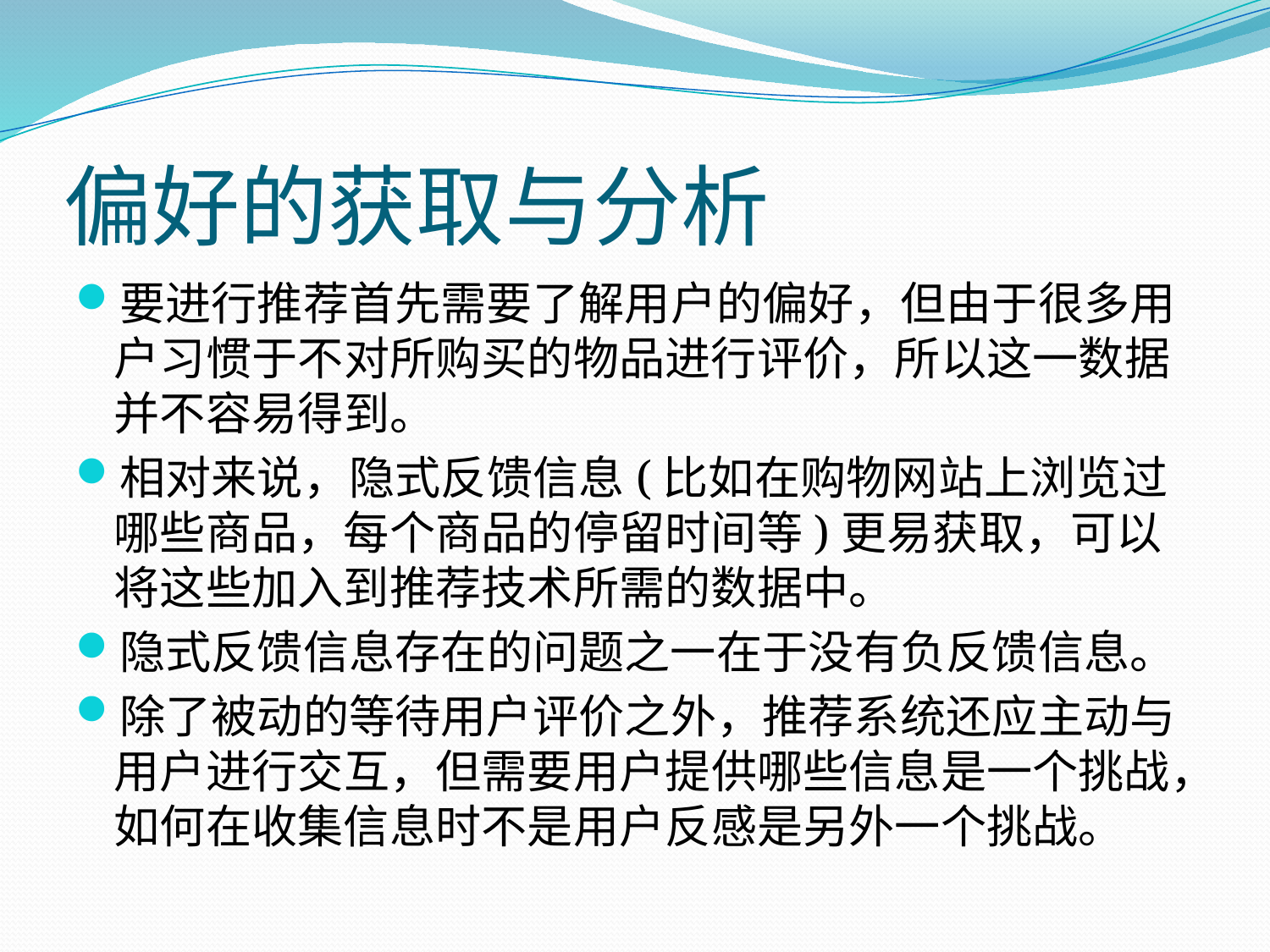

# 偏好的获取与分析
要进行推荐首先需要了解用户的偏好，但由于很多用户习惯于不对所购买的物品进行评价，所以这一数据并不容易得到。
相对来说，隐式反馈信息(比如在购物网站上浏览过哪些商品，每个商品的停留时间等)更易获取，可以将这些加入到推荐技术所需的数据中。
隐式反馈信息存在的问题之一在于没有负反馈信息。
除了被动的等待用户评价之外，推荐系统还应主动与用户进行交互，但需要用户提供哪些信息是一个挑战，如何在收集信息时不是用户反感是另外一个挑战。